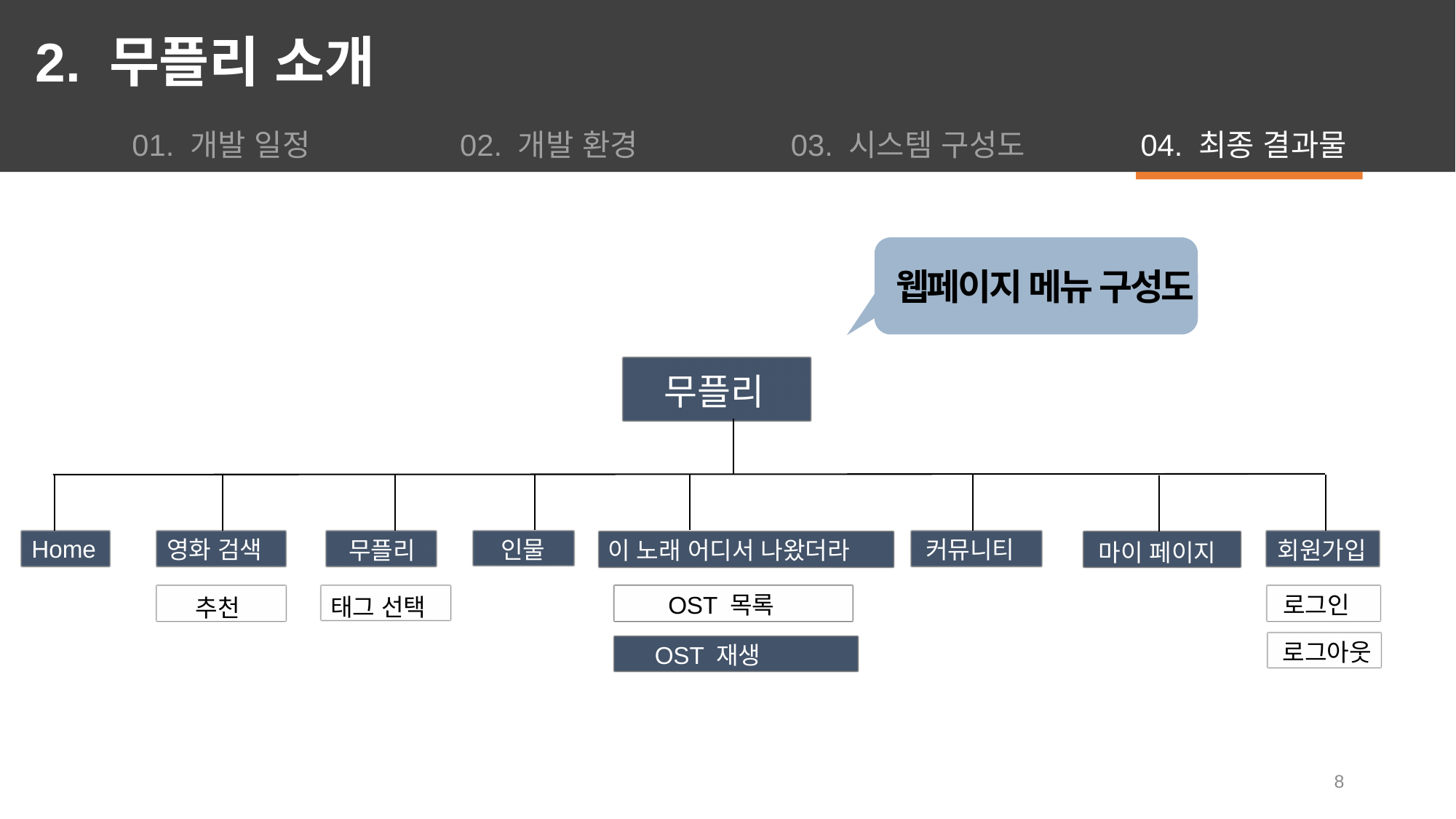

2. 무플리 소개
01. 개발 일정
02. 개발 환경
03. 시스템 구성도
04. 최종 결과물

웹페이지 메뉴 구성도

무플리
Home
영화 검색
커뮤니티
인물
이 노래 어디서 나왔더라
무플리
회원가입

마이 페이지
OST 목록
로그인

태그 선택
추천
로그아웃

        OST 재생

8